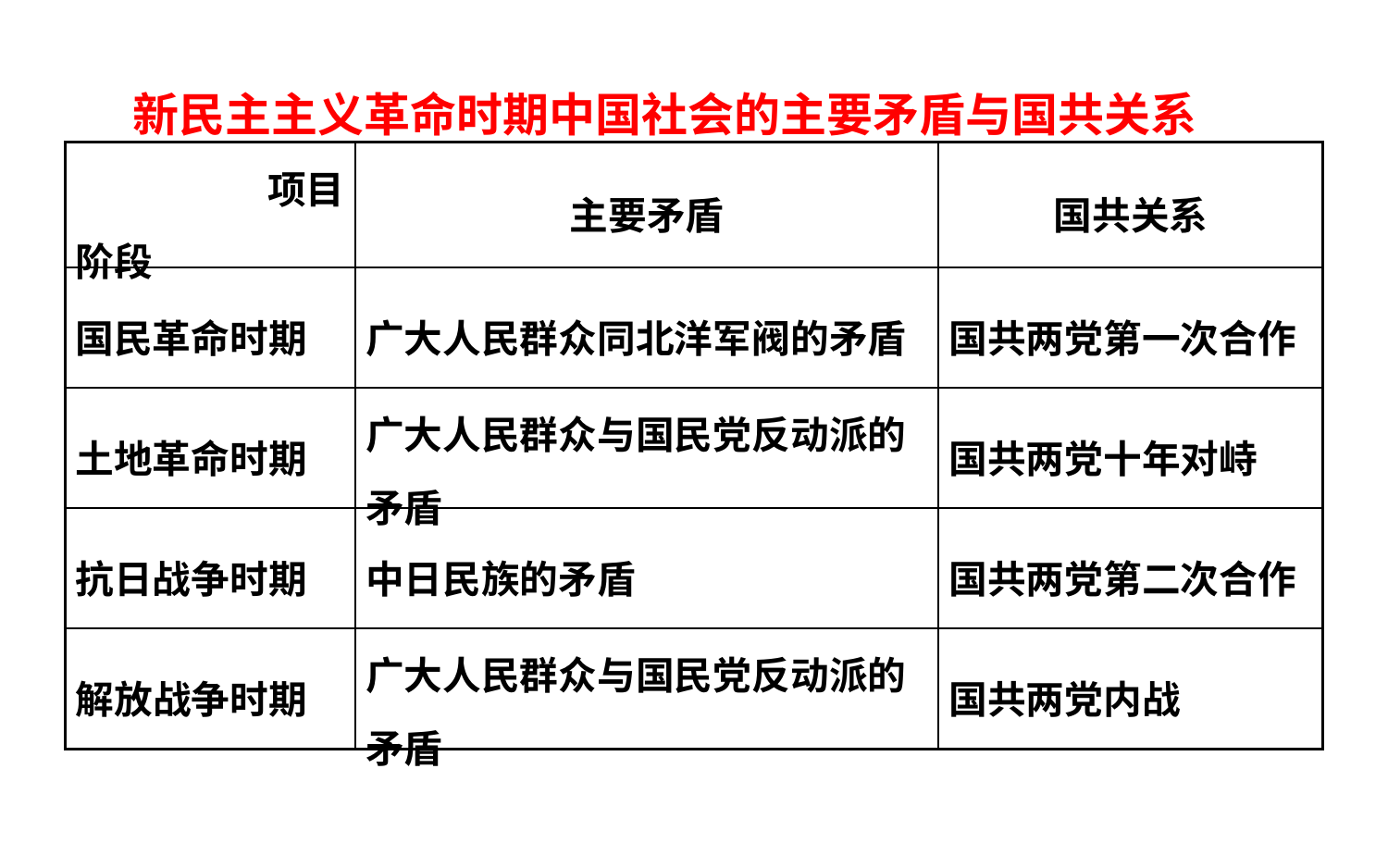

新民主主义革命时期中国社会的主要矛盾与国共关系
| 项目 阶段 | 主要矛盾 | 国共关系 |
| --- | --- | --- |
| 国民革命时期 | 广大人民群众同北洋军阀的矛盾 | 国共两党第一次合作 |
| 土地革命时期 | 广大人民群众与国民党反动派的矛盾 | 国共两党十年对峙 |
| 抗日战争时期 | 中日民族的矛盾 | 国共两党第二次合作 |
| 解放战争时期 | 广大人民群众与国民党反动派的矛盾 | 国共两党内战 |